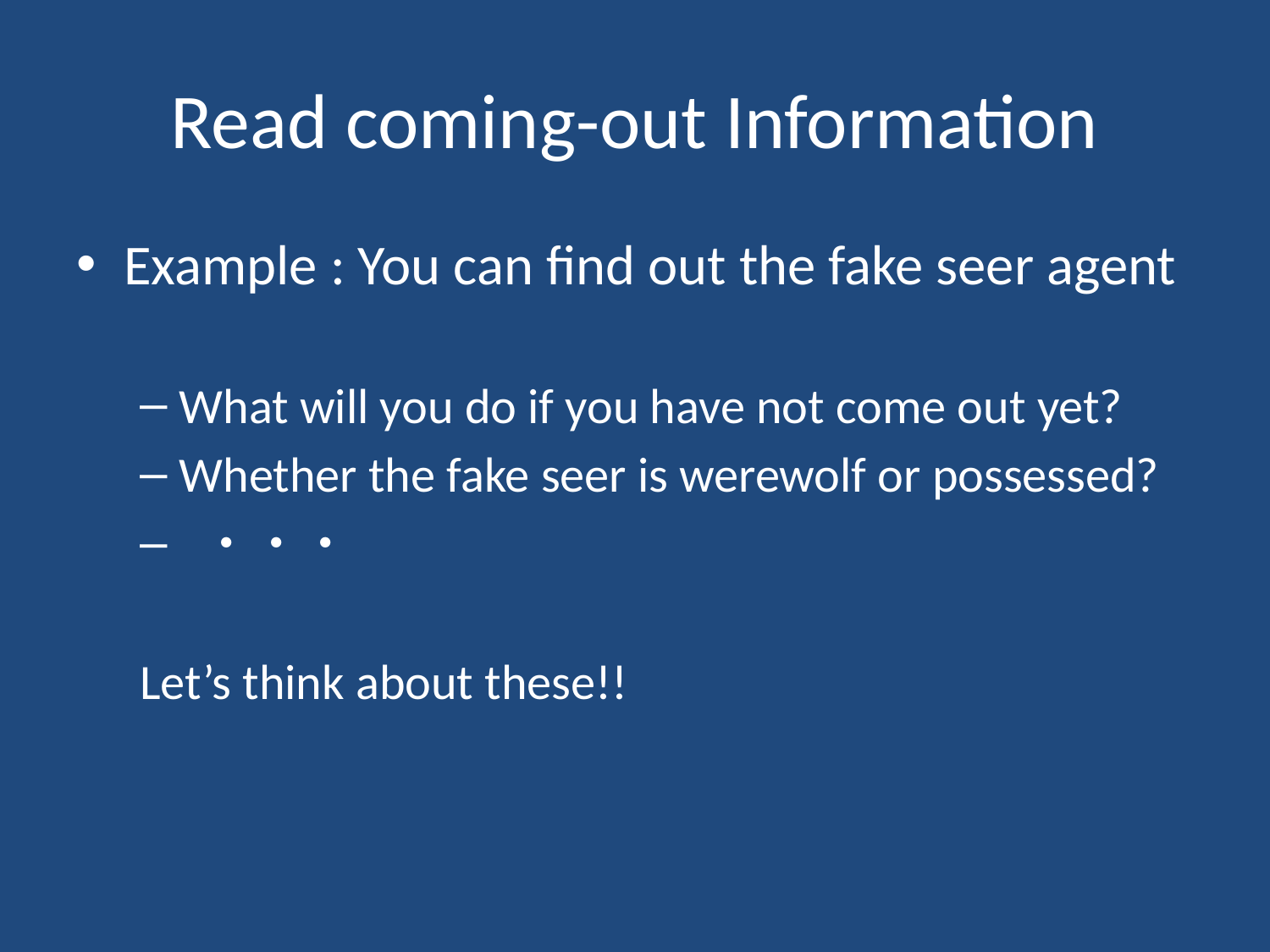

# Read coming-out Information
Example : You can find out the fake seer agent
What will you do if you have not come out yet?
Whether the fake seer is werewolf or possessed?
 ・・・

Let’s think about these!!